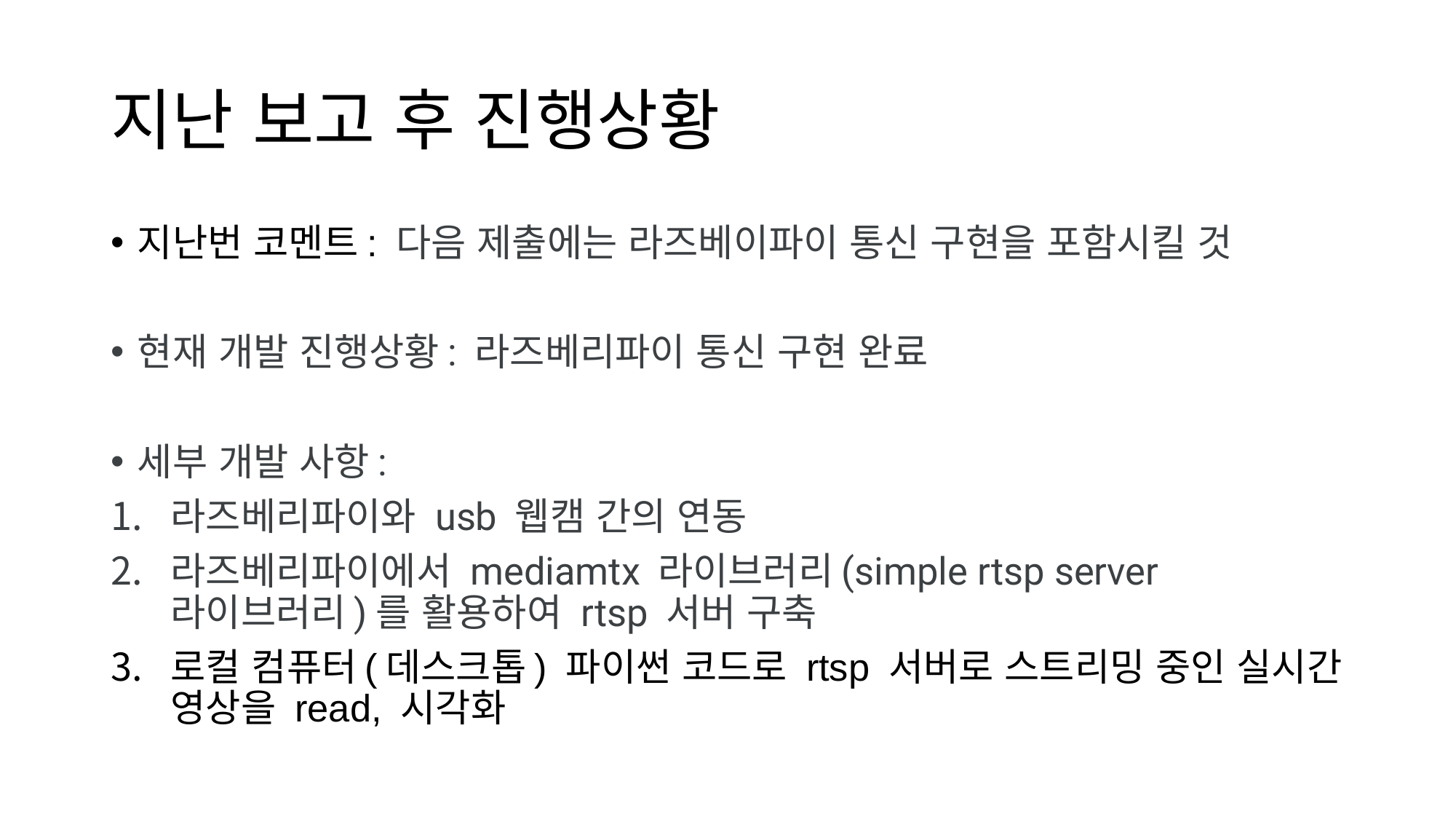

# 지난 보고 후 진행상황
지난번 코멘트: 다음 제출에는 라즈베이파이 통신 구현을 포함시킬 것

현재 개발 진행상황: 라즈베리파이 통신 구현 완료

세부 개발 사항:
라즈베리파이와 usb 웹캠 간의 연동
라즈베리파이에서 mediamtx 라이브러리(simple rtsp server 라이브러리)를 활용하여 rtsp 서버 구축
로컬 컴퓨터(데스크톱) 파이썬 코드로 rtsp 서버로 스트리밍 중인 실시간 영상을 read, 시각화